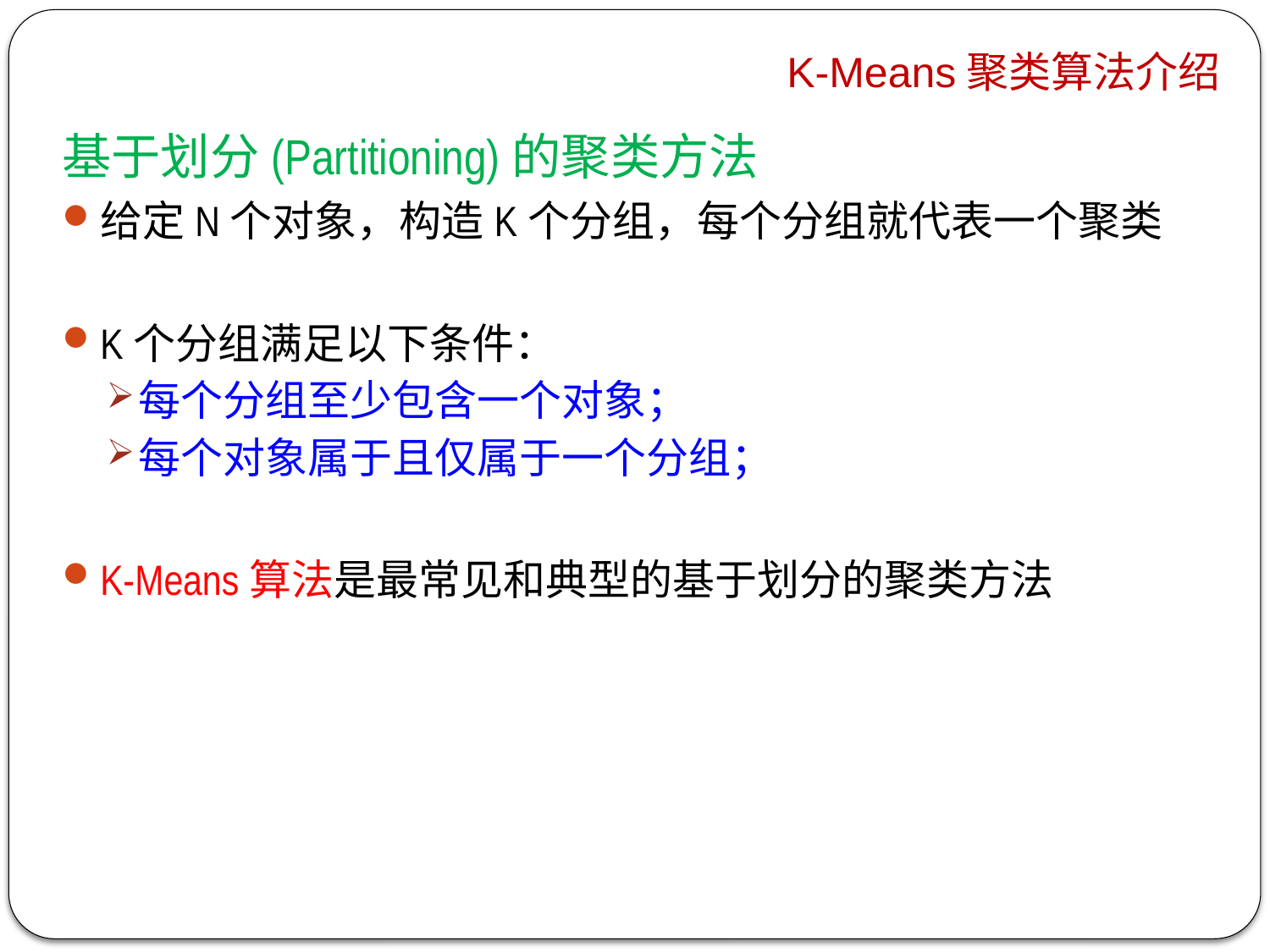

# K-Means聚类算法介绍
基于划分(Partitioning)的聚类方法
给定N个对象，构造K个分组，每个分组就代表一个聚类

K个分组满足以下条件：
每个分组至少包含一个对象；
每个对象属于且仅属于一个分组；

K-Means算法是最常见和典型的基于划分的聚类方法